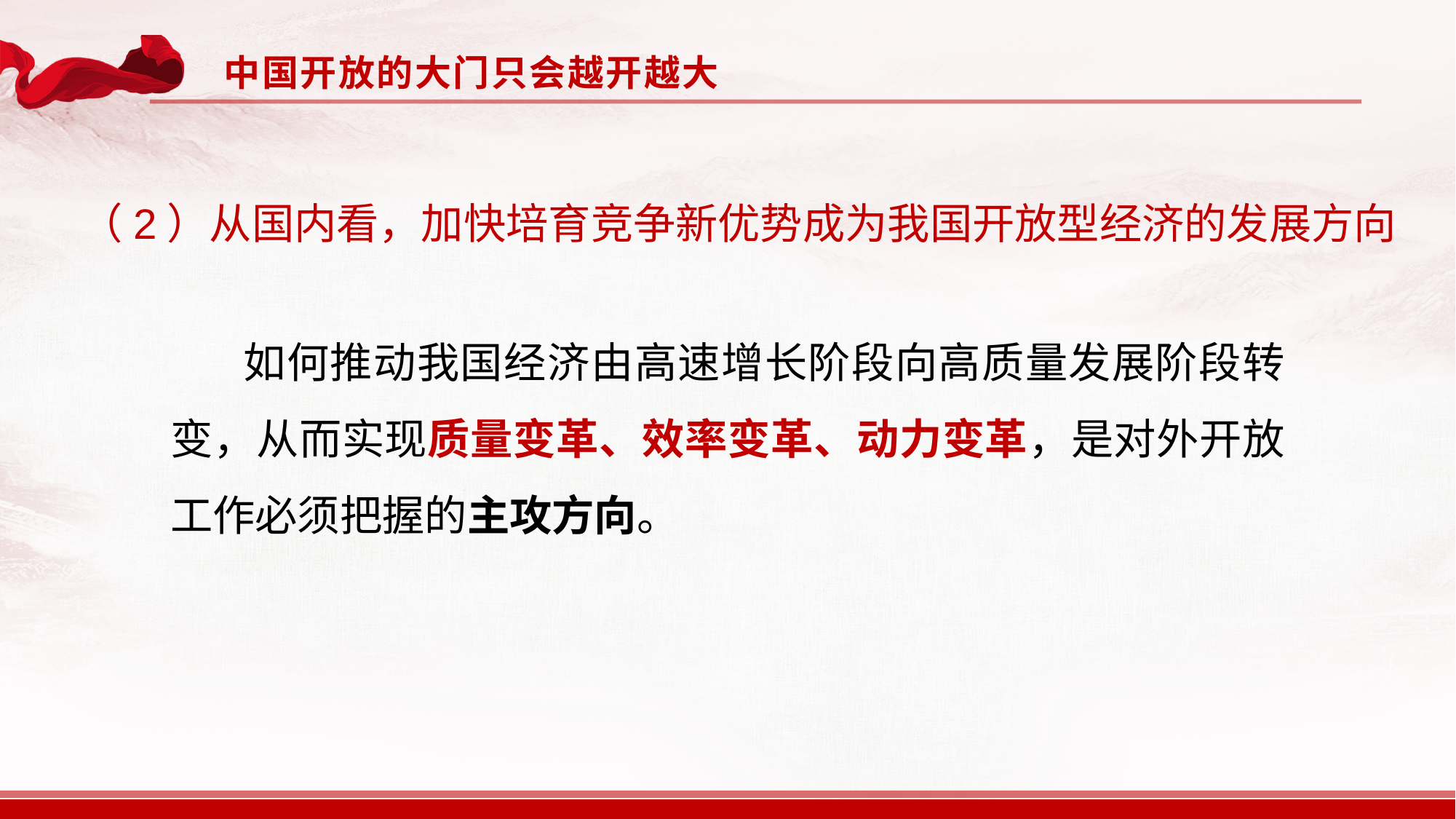

中国开放的大门只会越开越大
（2）从国内看，加快培育竞争新优势成为我国开放型经济的发展方向
如何推动我国经济由高速增长阶段向高质量发展阶段转变，从而实现质量变革、效率变革、动力变革，是对外开放工作必须把握的主攻方向。